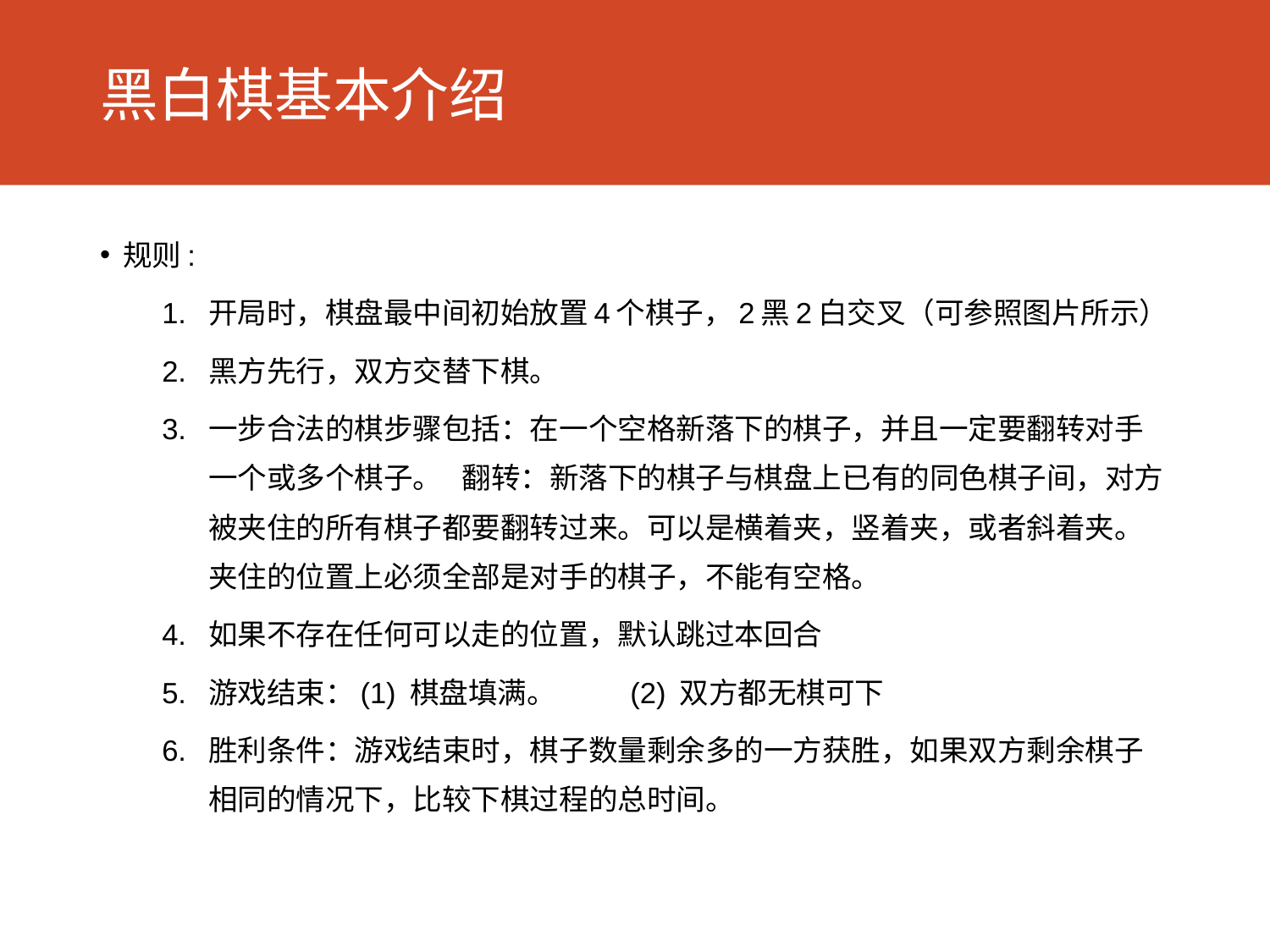

# 黑白棋基本介绍
规则:
开局时，棋盘最中间初始放置4个棋子，2黑2白交叉（可参照图片所示）
黑方先行，双方交替下棋。
一步合法的棋步骤包括：在一个空格新落下的棋子，并且一定要翻转对手一个或多个棋子。   翻转：新落下的棋子与棋盘上已有的同色棋子间，对方被夹住的所有棋子都要翻转过来。可以是横着夹，竖着夹，或者斜着夹。夹住的位置上必须全部是对手的棋子，不能有空格。
如果不存在任何可以走的位置，默认跳过本回合
游戏结束：(1) 棋盘填满。		(2) 双方都无棋可下
胜利条件：游戏结束时，棋子数量剩余多的一方获胜，如果双方剩余棋子相同的情况下，比较下棋过程的总时间。